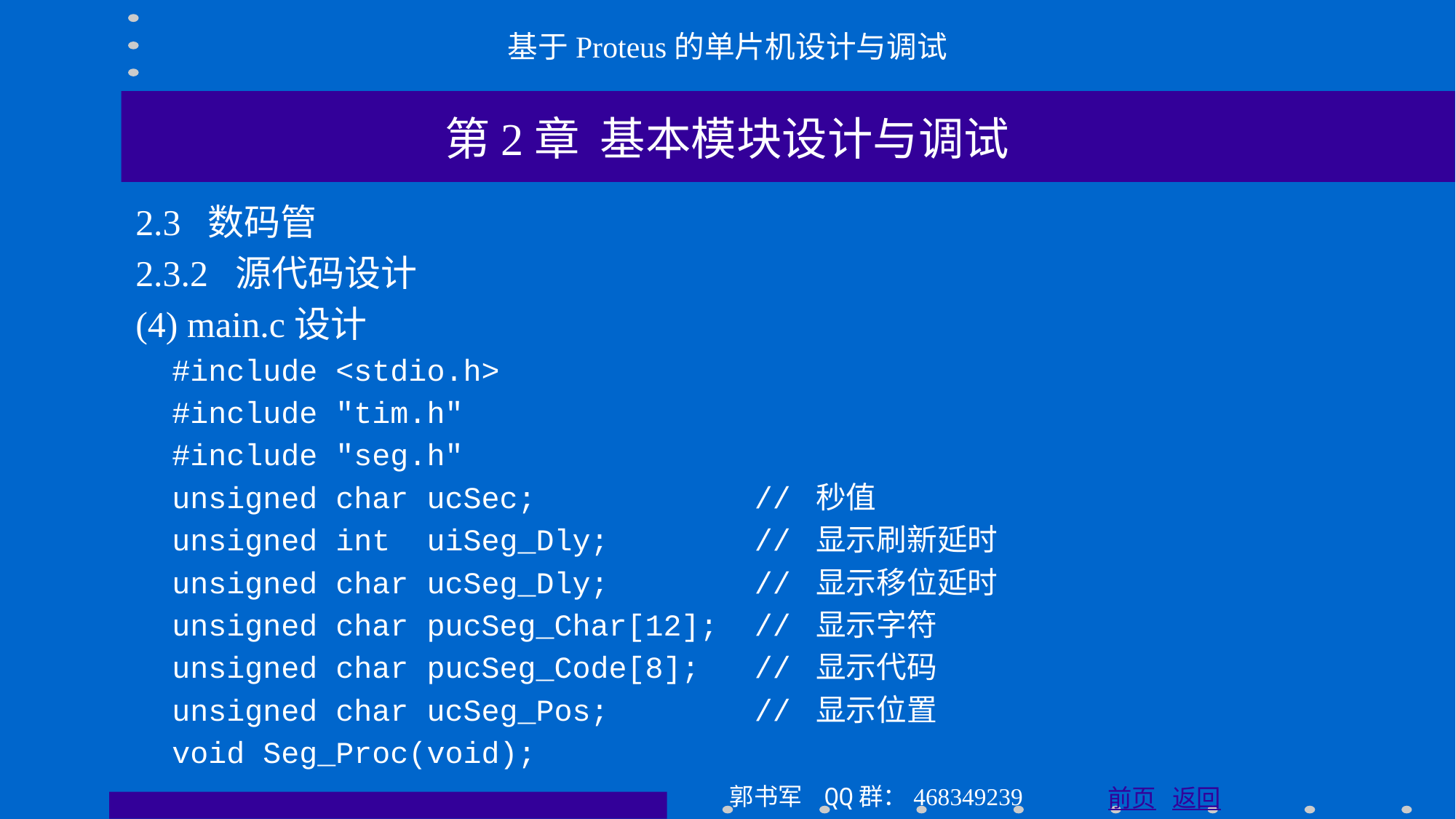

基于Proteus的单片机设计与调试
第2章  基本模块设计与调试
2.3  数码管
2.3.2  源代码设计
(4) main.c设计
  #include <stdio.h>
  #include "tim.h"
  #include "seg.h"
  unsigned char ucSec;            // 秒值
  unsigned int  uiSeg_Dly;        // 显示刷新延时
  unsigned char ucSeg_Dly;        // 显示移位延时
  unsigned char pucSeg_Char[12];  // 显示字符
  unsigned char pucSeg_Code[8];   // 显示代码
  unsigned char ucSeg_Pos;        // 显示位置
  void Seg_Proc(void);

郭书军   QQ群：468349239
前页   返回